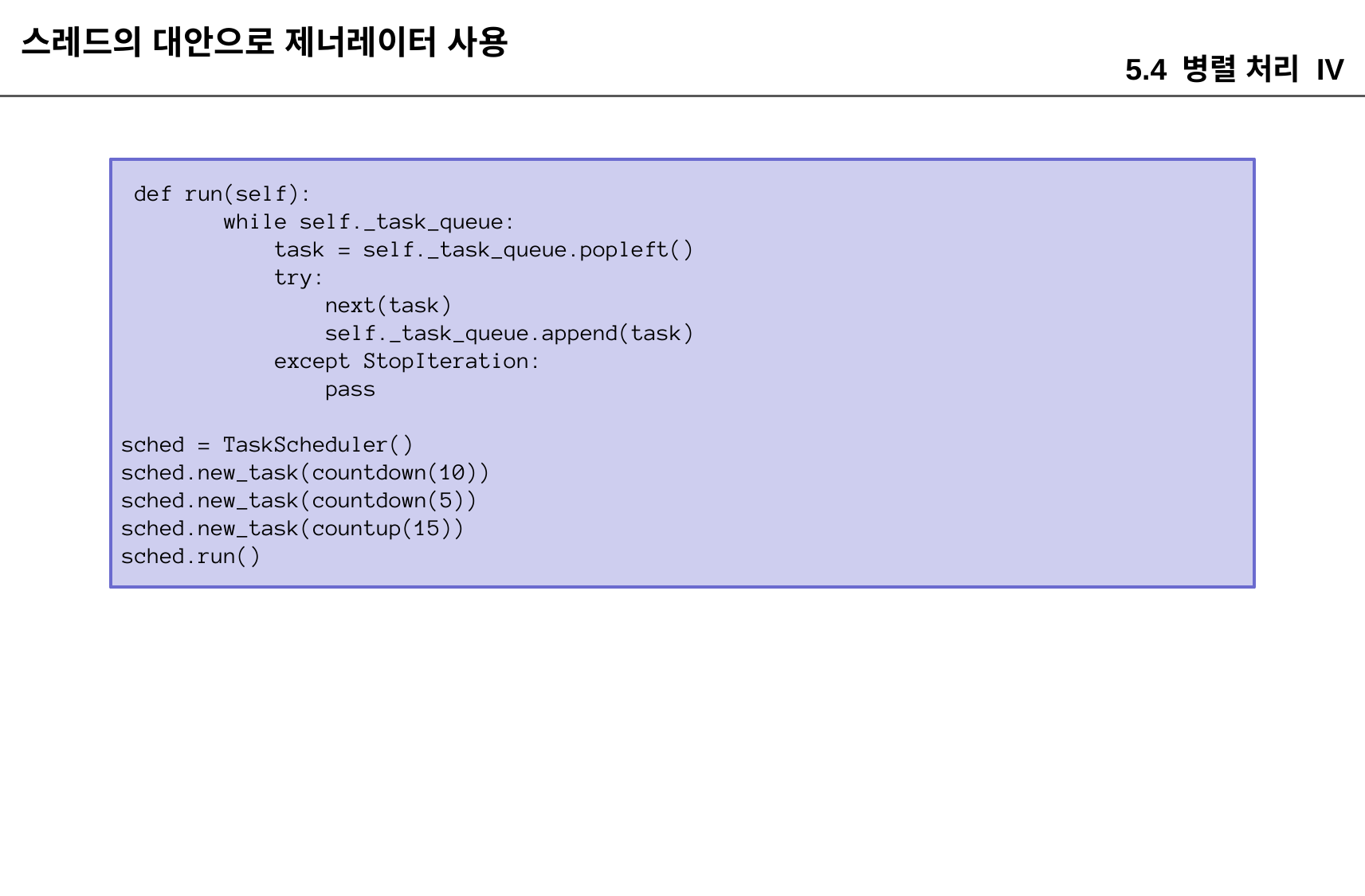

스레드의 대안으로 제너레이터 사용
5.4 병렬 처리 IV
 def run(self):
        while self._task_queue:
            task = self._task_queue.popleft()
            try:
                next(task)
                self._task_queue.append(task)
            except StopIteration:
                pass

sched = TaskScheduler()
sched.new_task(countdown(10))
sched.new_task(countdown(5))
sched.new_task(countup(15))
sched.run()